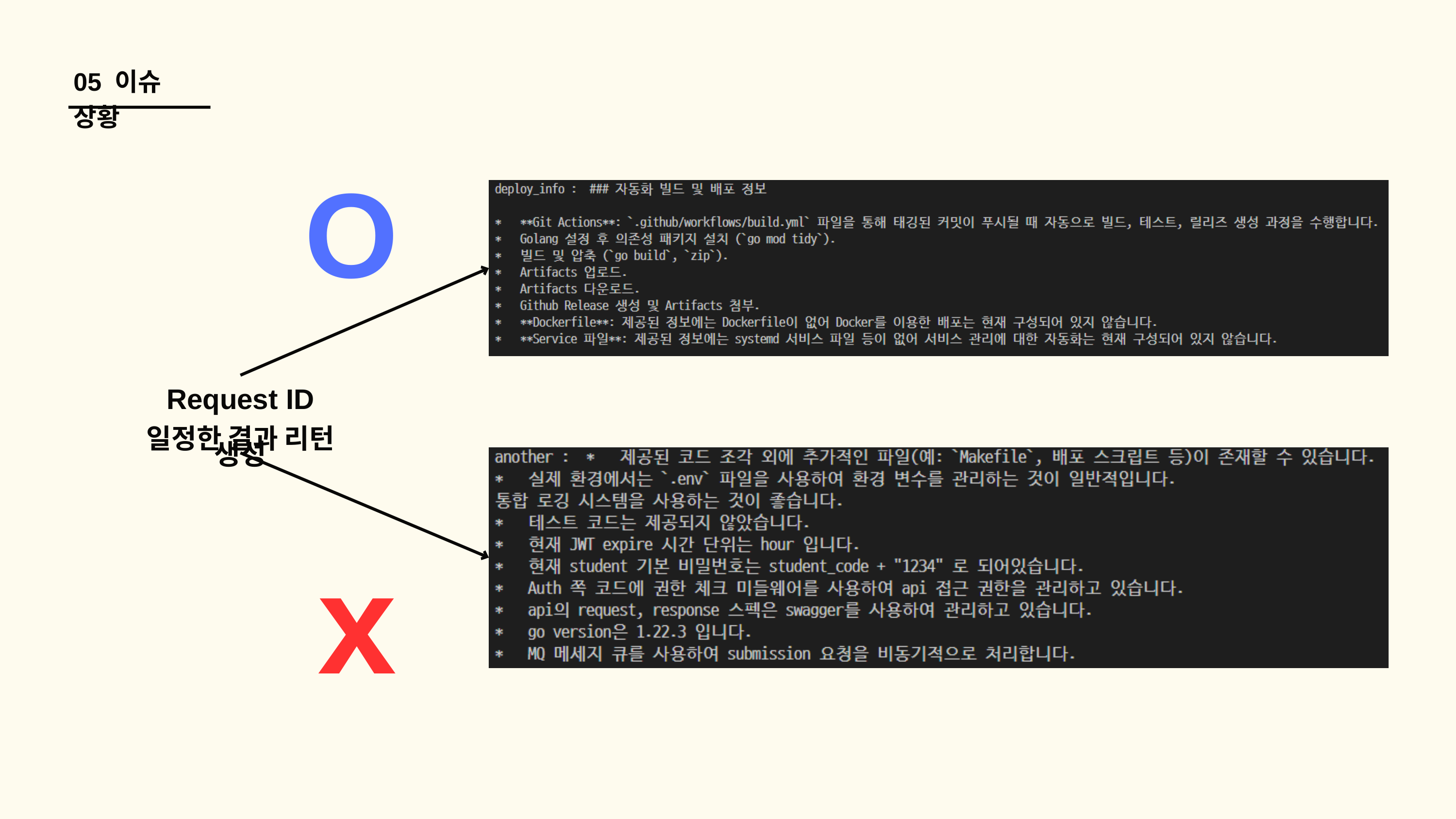

05 이슈 상황
O

Request ID 생성
일정한 결과 리턴
x